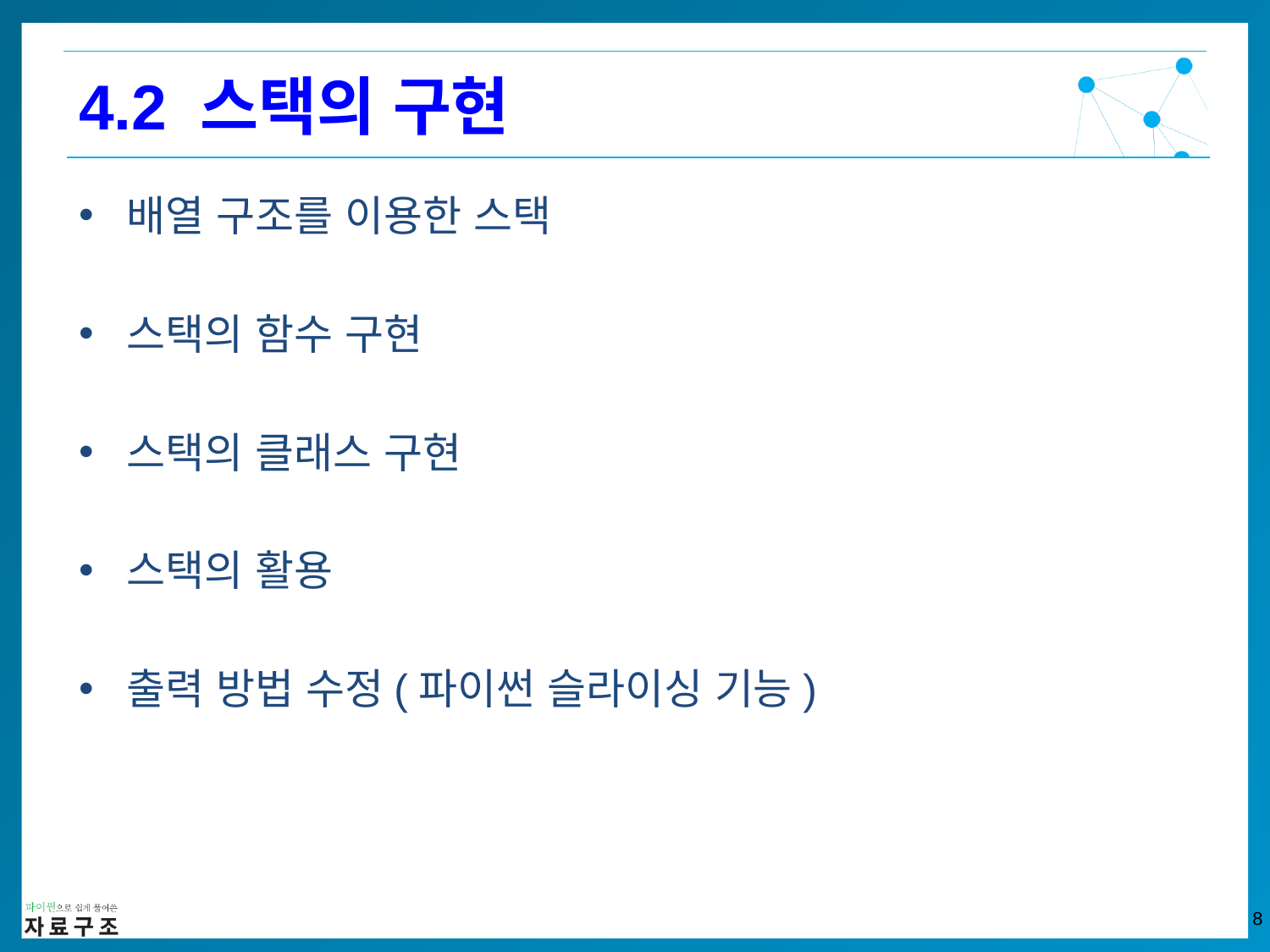

4.2 스택의 구현
배열 구조를 이용한 스택

스택의 함수 구현

스택의 클래스 구현

스택의 활용

출력 방법 수정(파이썬 슬라이싱 기능)